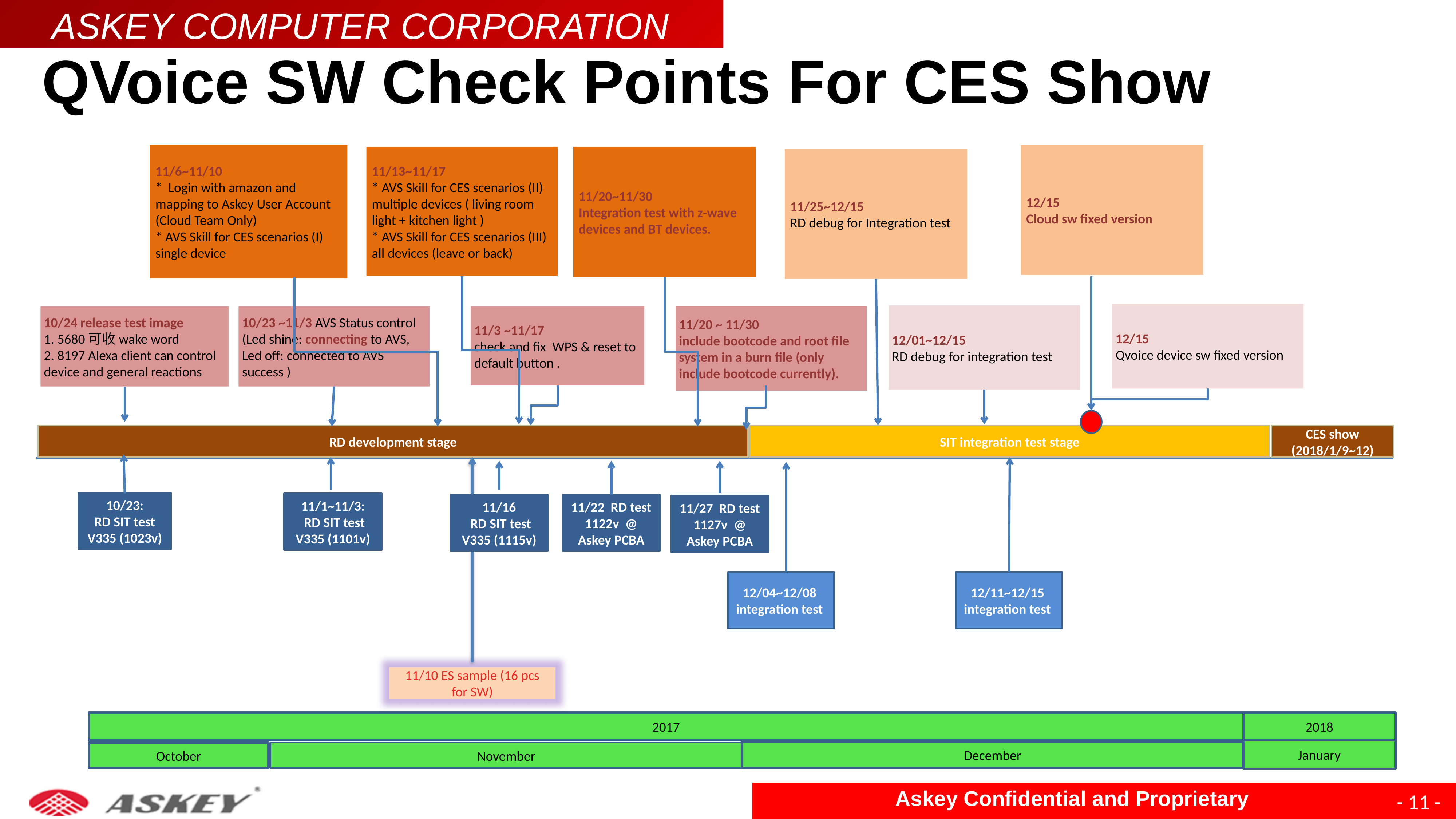

# QVoice SW Check Points For CES Show
11/6~11/10
*  Login with amazon and mapping to Askey User Account (Cloud Team Only)
* AVS Skill for CES scenarios (I) single device
10/23 ~11/3 AVS Status control
(Led shine: connecting to AVS,
Led off: connected to AVS success )
10/24 release test image
1. 5680可收wake word
2. 8197 Alexa client can control device and general reactions
CES show (2018/1/9~12)
RD development stage
SIT integration test stage
2017
January
December
November
October
2018
12/15
Cloud sw fixed version
11/13~11/17
* AVS Skill for CES scenarios (II) multiple devices ( living room light + kitchen light )
* AVS Skill for CES scenarios (III) all devices (leave or back)
11/20~11/30
Integration test with z-wave devices and BT devices.
11/25~12/15
RD debug for Integration test
12/15
Qvoice device sw fixed version
12/01~12/15
RD debug for integration test
11/20 ~ 11/30
include bootcode and root file system in a burn file (only include bootcode currently).
11/3 ~11/17
check and fix  WPS & reset to default button .

10/23:
RD SIT test V335 (1023v)
11/1~11/3:
 RD SIT test V335 (1101v)
11/10 ES sample (16 pcs for SW)
11/22  RD test 1122v  @ Askey PCBA
11/16
 RD SIT test V335 (1115v)
11/27  RD test 1127v  @ Askey PCBA
12/11~12/15
integration test
12/04~12/08
integration test